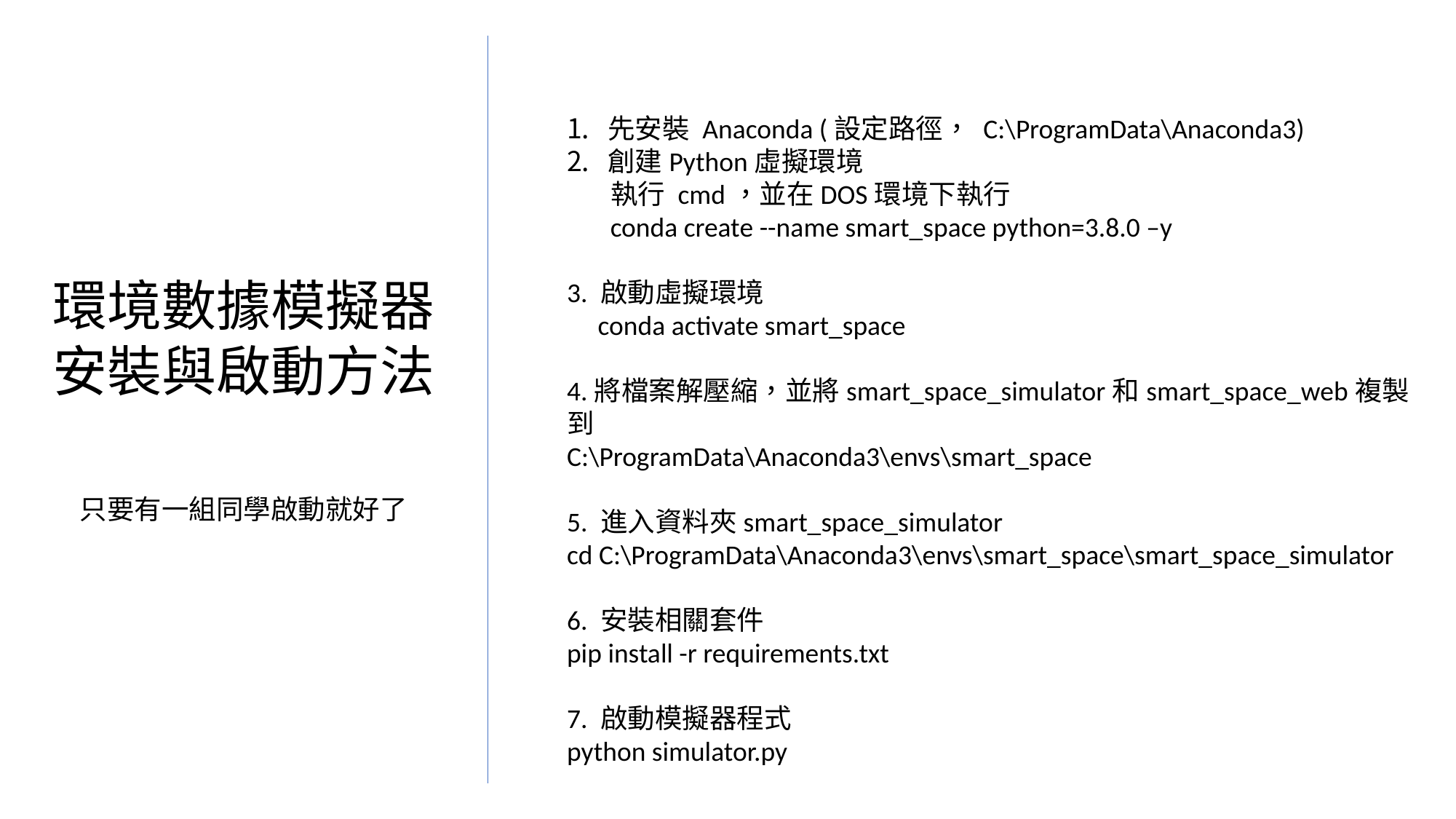

先安裝 Anaconda (設定路徑， C:\ProgramData\Anaconda3)
創建Python虛擬環境
      執行 cmd，並在DOS環境下執行
       conda create --name smart_space python=3.8.0 –y

3. 啟動虛擬環境
     conda activate smart_space

4.將檔案解壓縮，並將smart_space_simulator和smart_space_web複製到
C:\ProgramData\Anaconda3\envs\smart_space

5. 進入資料夾smart_space_simulator
cd C:\ProgramData\Anaconda3\envs\smart_space\smart_space_simulator

6. 安裝相關套件
pip install -r requirements.txt

7. 啟動模擬器程式
python simulator.py
環境數據模擬器
安裝與啟動方法
只要有一組同學啟動就好了